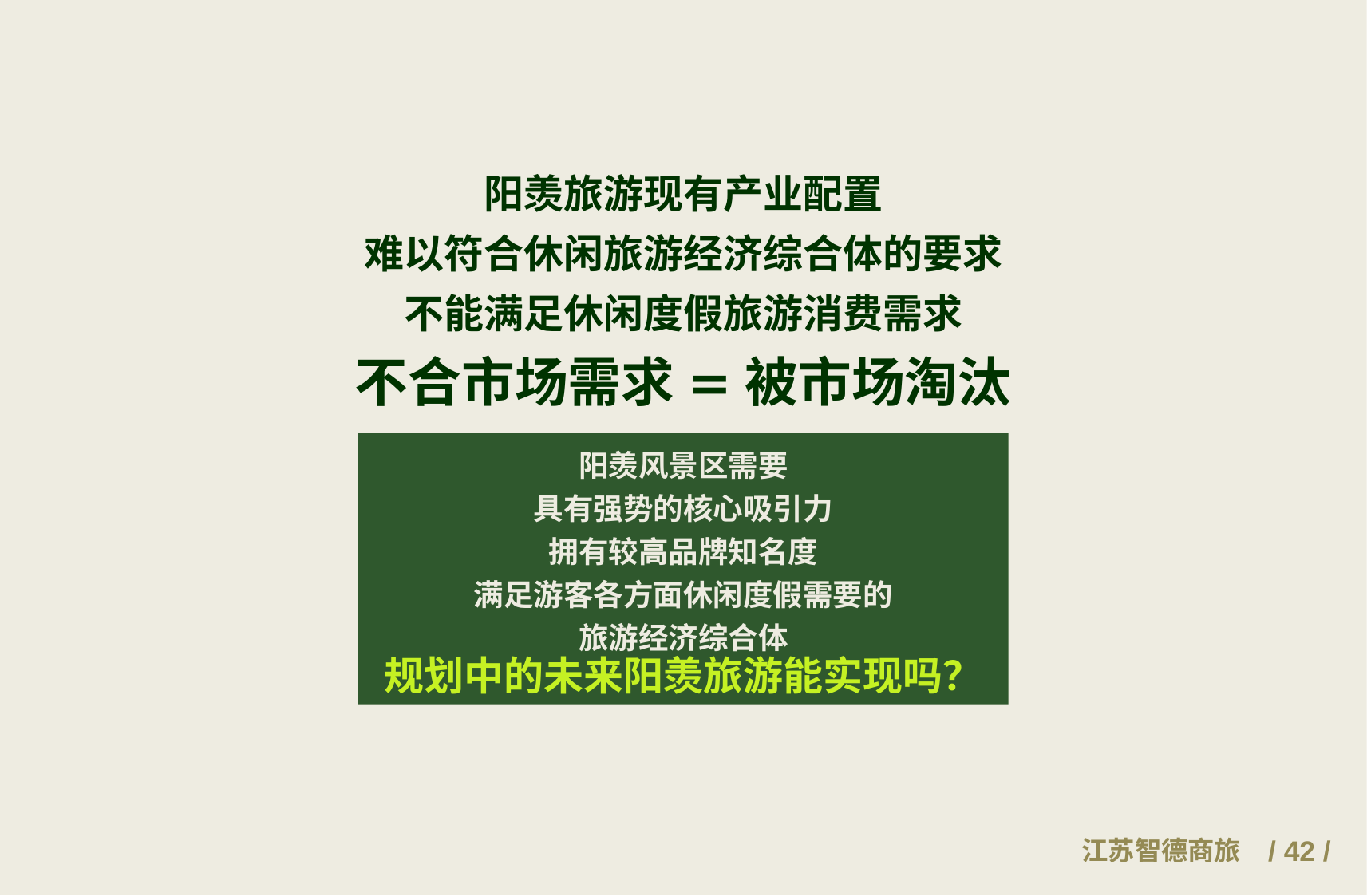

阳羡旅游现有产业配置
难以符合休闲旅游经济综合体的要求
不能满足休闲度假旅游消费需求
不合市场需求=被市场淘汰
阳羡风景区需要
具有强势的核心吸引力
拥有较高品牌知名度
满足游客各方面休闲度假需要的
旅游经济综合体
规划中的未来阳羡旅游能实现吗？